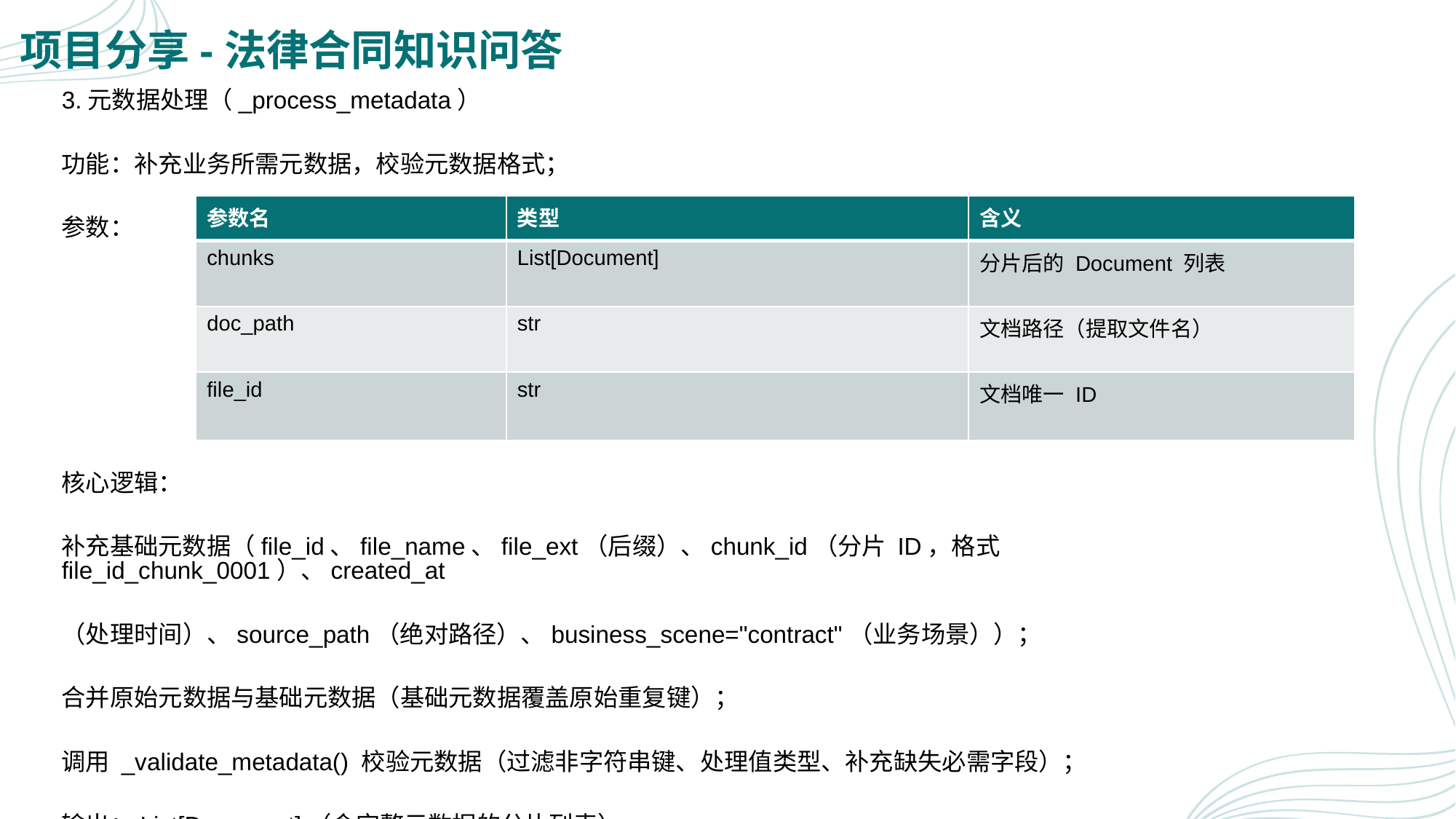

# 项目分享-法律合同知识问答
3.元数据处理（_process_metadata）
功能：补充业务所需元数据，校验元数据格式；
参数：

核心逻辑：
补充基础元数据（file_id、file_name、file_ext（后缀）、chunk_id（分片 ID，格式file_id_chunk_0001）、created_at
（处理时间）、source_path（绝对路径）、business_scene="contract"（业务场景））；
合并原始元数据与基础元数据（基础元数据覆盖原始重复键）；
调用 _validate_metadata() 校验元数据（过滤非字符串键、处理值类型、补充缺失必需字段）；
输出：List[Document]（含完整元数据的分片列表）。
| 参数名 | 类型 | 含义 |
| --- | --- | --- |
| chunks | List[Document] | 分片后的 Document 列表 |
| doc\_path | str | 文档路径（提取文件名） |
| file\_id | str | 文档唯一 ID |